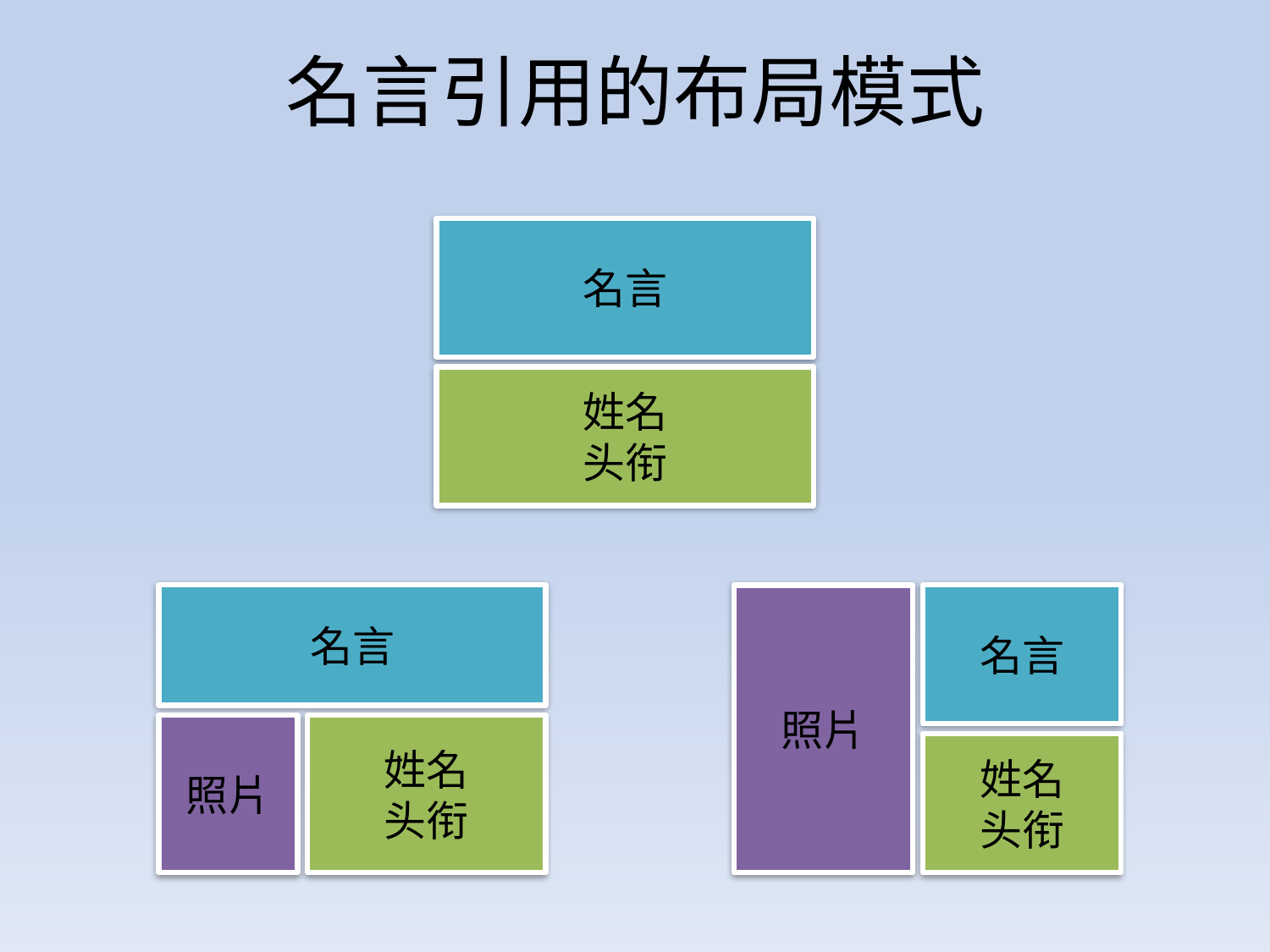

# 名言引用的布局模式
名言
姓名
头衔
名言
照片
名言
照片
姓名
头衔
姓名
头衔